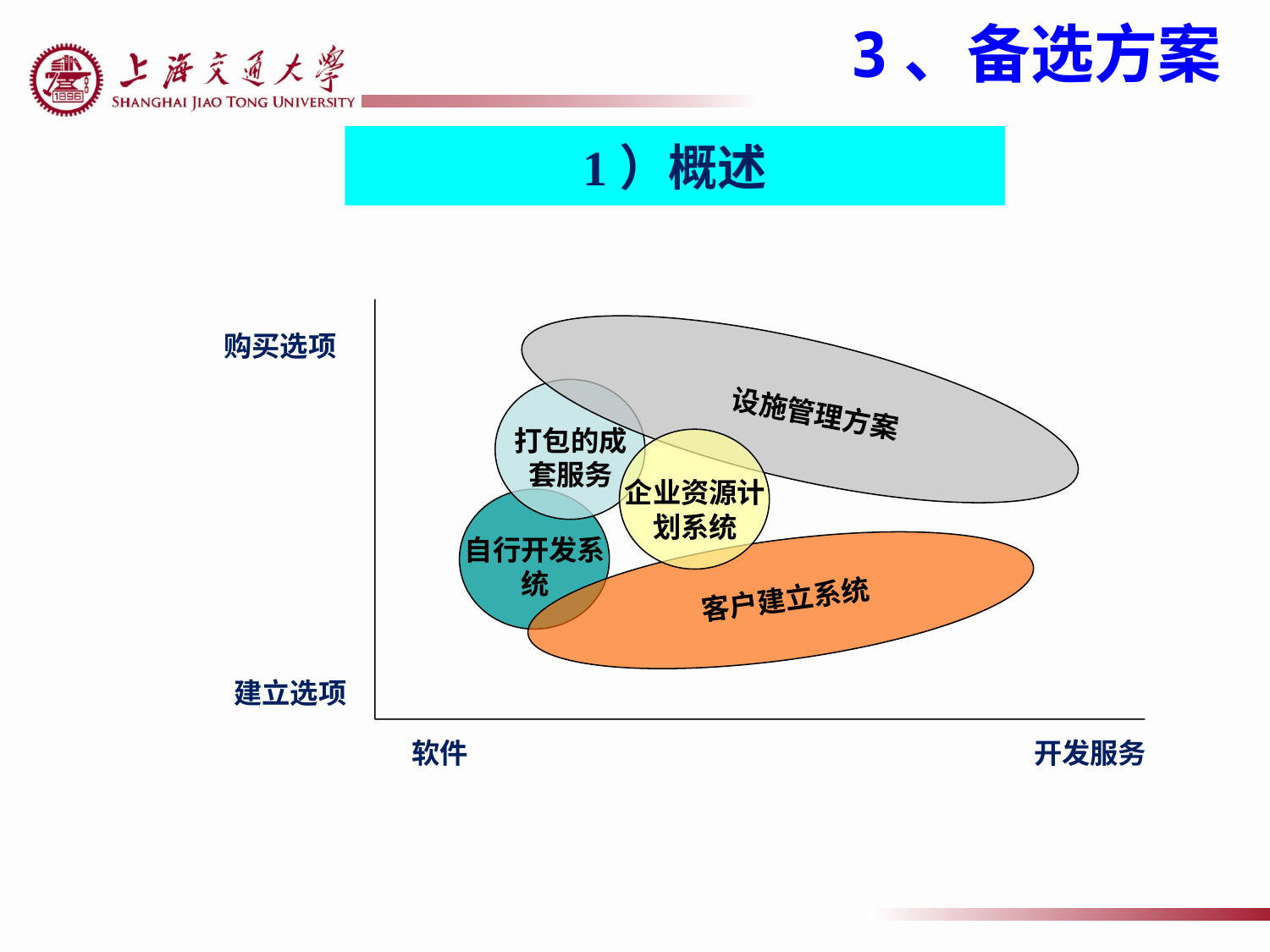

3、备选方案
1）概述

购买选项
建立选项

软件
开发服务

设施管理方案

打包的成套服务

企业资源计划系统

自行开发系统

客户建立系统